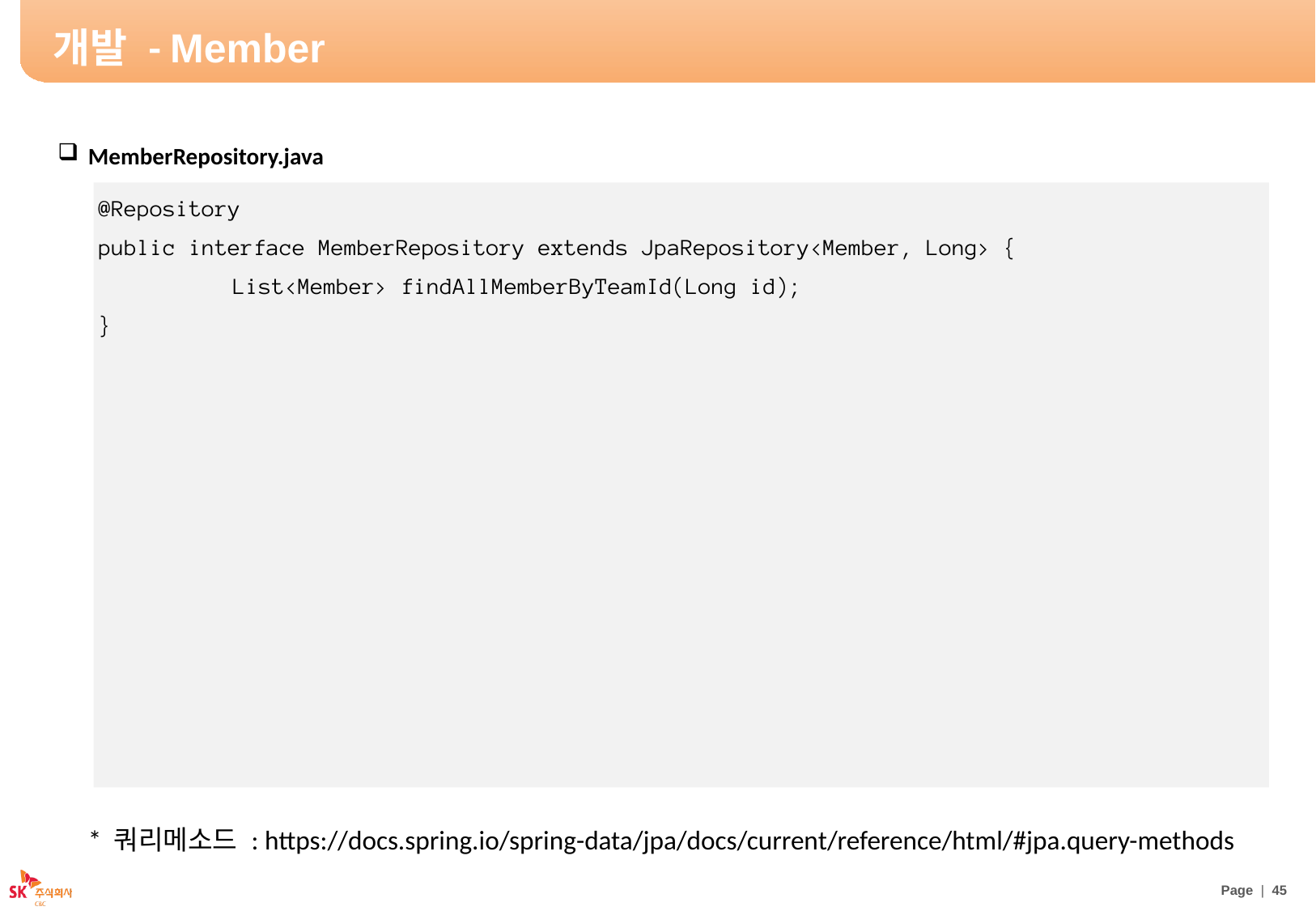

# 개발 - Member
MemberRepository.java
@Repository
public interface MemberRepository extends JpaRepository<Member, Long> {
	 List<Member> findAllMemberByTeamId(Long id);
}
* 쿼리메소드 : https://docs.spring.io/spring-data/jpa/docs/current/reference/html/#jpa.query-methods